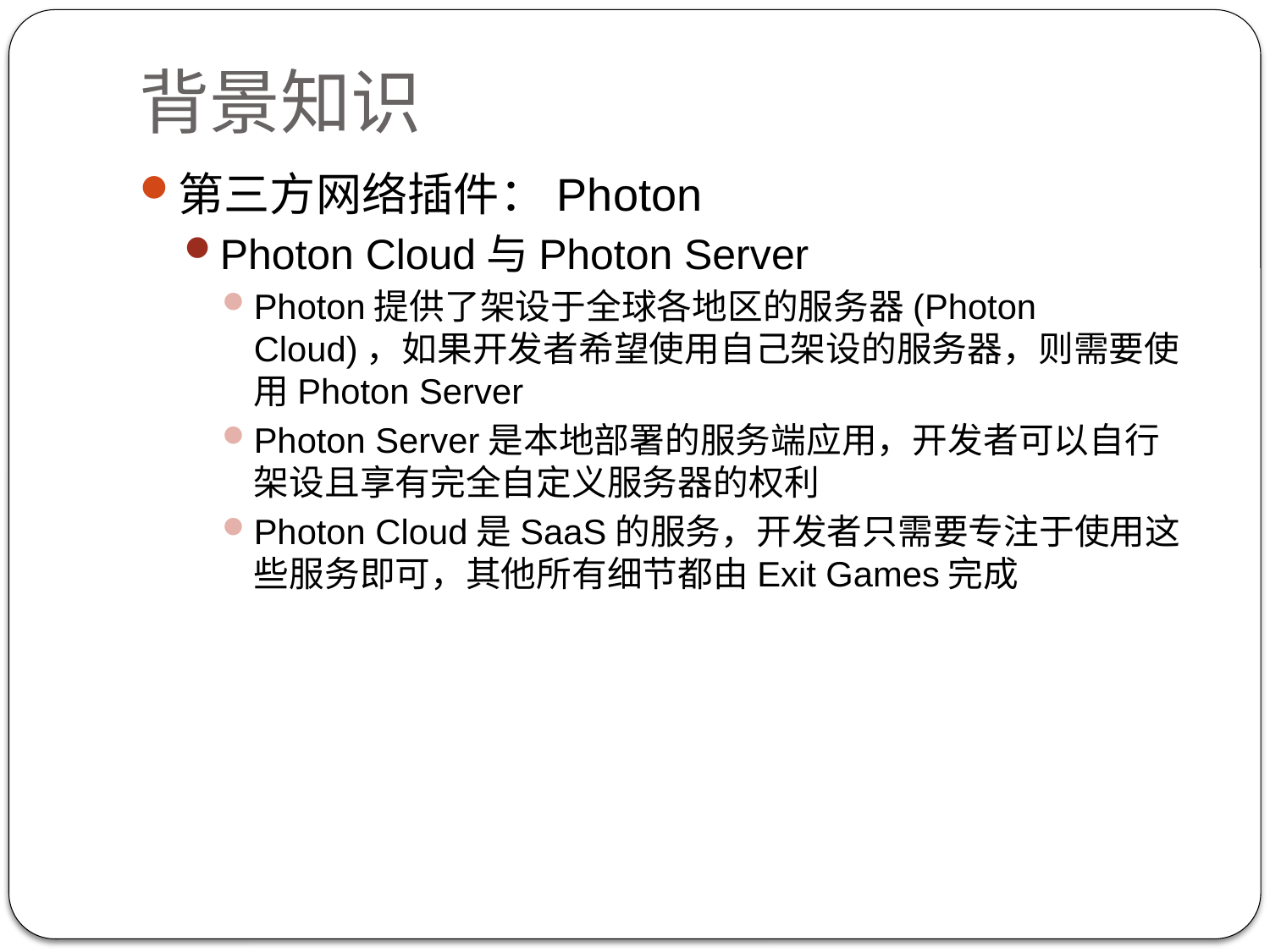

# 背景知识
第三方网络插件：Photon
Photon Cloud与Photon Server
Photon提供了架设于全球各地区的服务器(Photon Cloud)，如果开发者希望使用自己架设的服务器，则需要使用Photon Server
Photon Server是本地部署的服务端应用，开发者可以自行架设且享有完全自定义服务器的权利
Photon Cloud是SaaS的服务，开发者只需要专注于使用这些服务即可，其他所有细节都由Exit Games完成